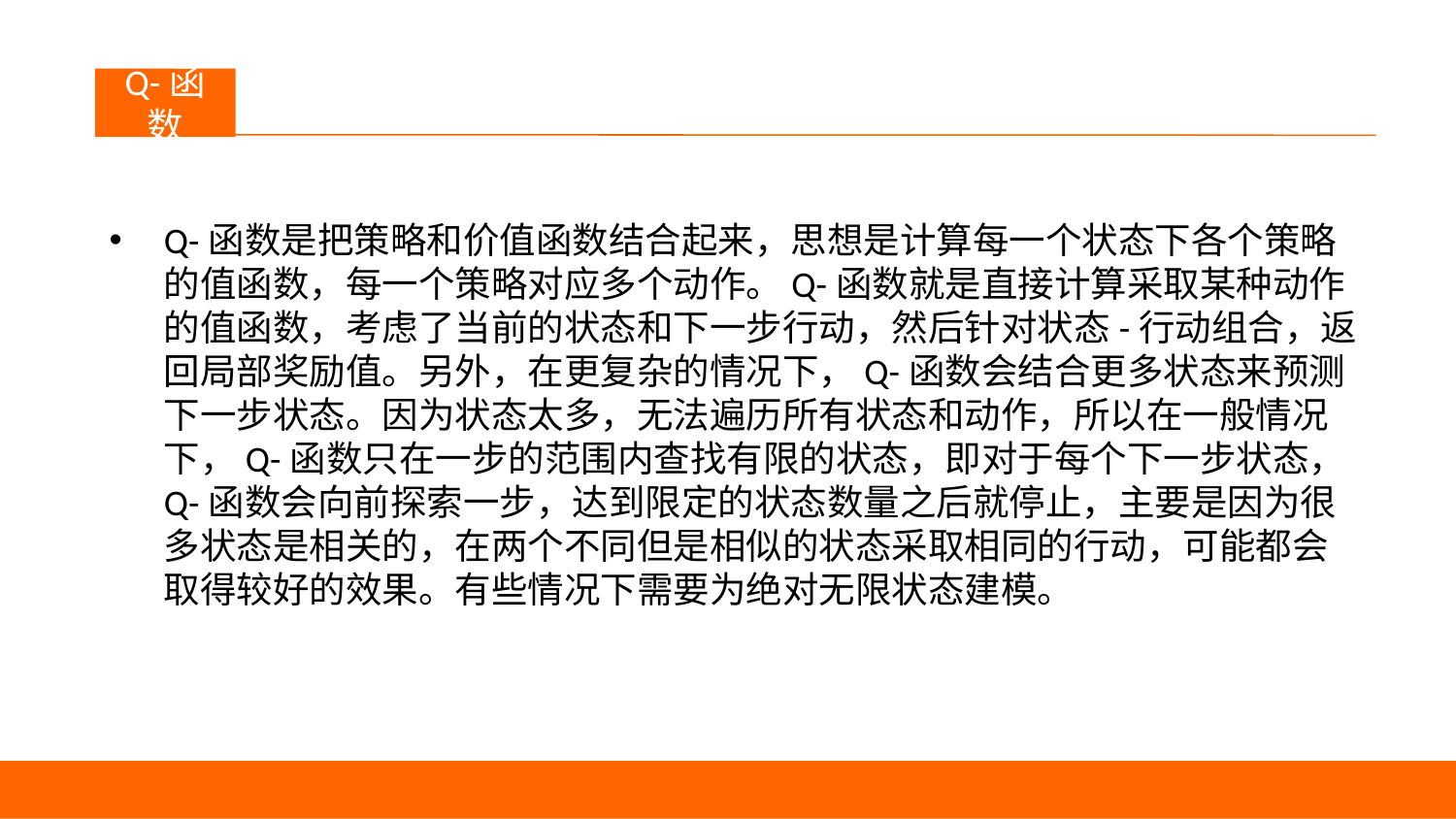

议程
Q-函数

Q-函数是把策略和价值函数结合起来，思想是计算每一个状态下各个策略的值函数，每一个策略对应多个动作。Q-函数就是直接计算采取某种动作的值函数，考虑了当前的状态和下一步行动，然后针对状态-行动组合，返回局部奖励值。另外，在更复杂的情况下，Q-函数会结合更多状态来预测下一步状态。因为状态太多，无法遍历所有状态和动作，所以在一般情况下，Q-函数只在一步的范围内查找有限的状态，即对于每个下一步状态，Q-函数会向前探索一步，达到限定的状态数量之后就停止，主要是因为很多状态是相关的，在两个不同但是相似的状态采取相同的行动，可能都会取得较好的效果。有些情况下需要为绝对无限状态建模。